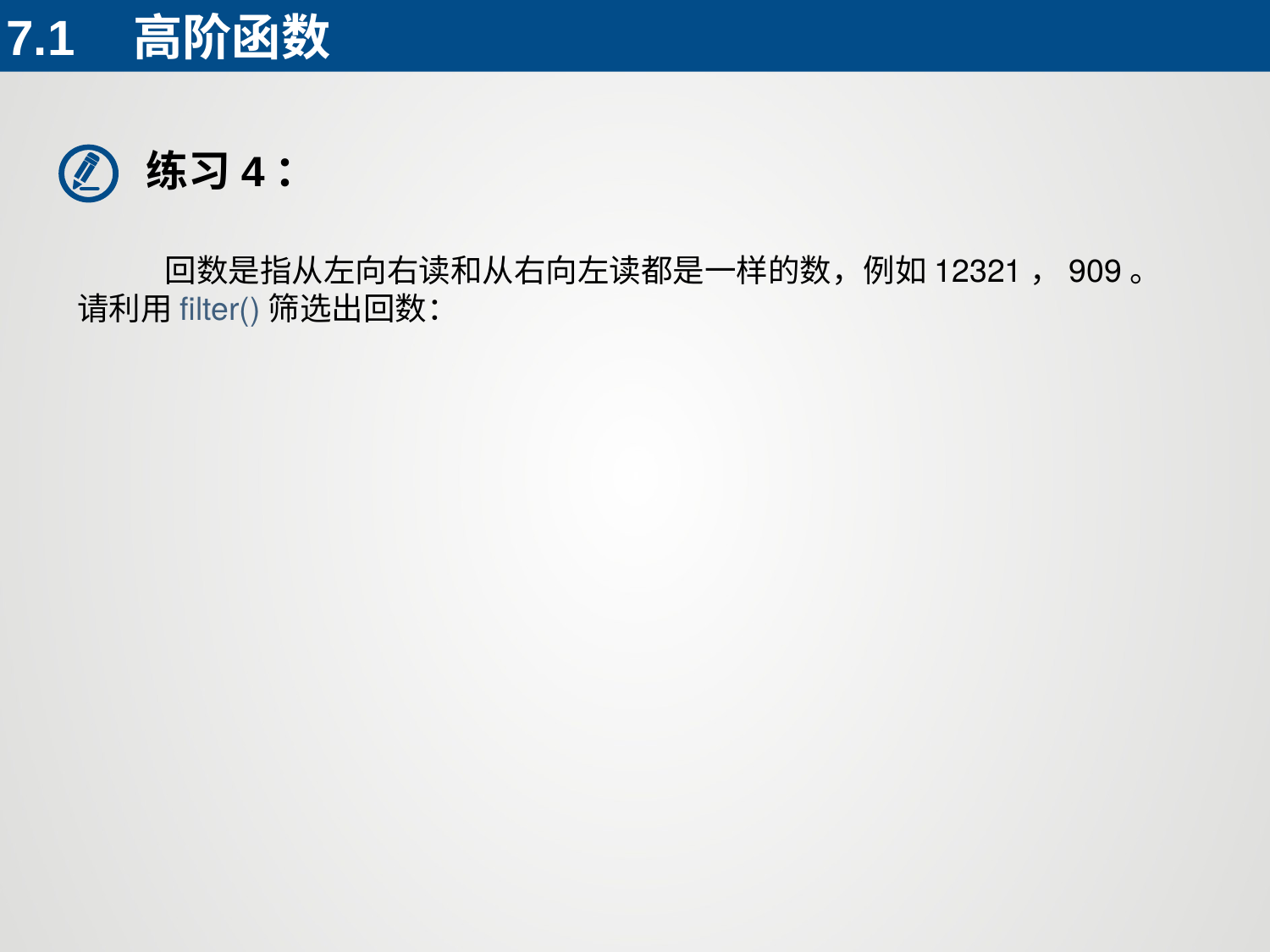

7.1	高阶函数
练习4：

         回数是指从左向右读和从右向左读都是一样的数，例如12321，909。请利用filter()筛选出回数：